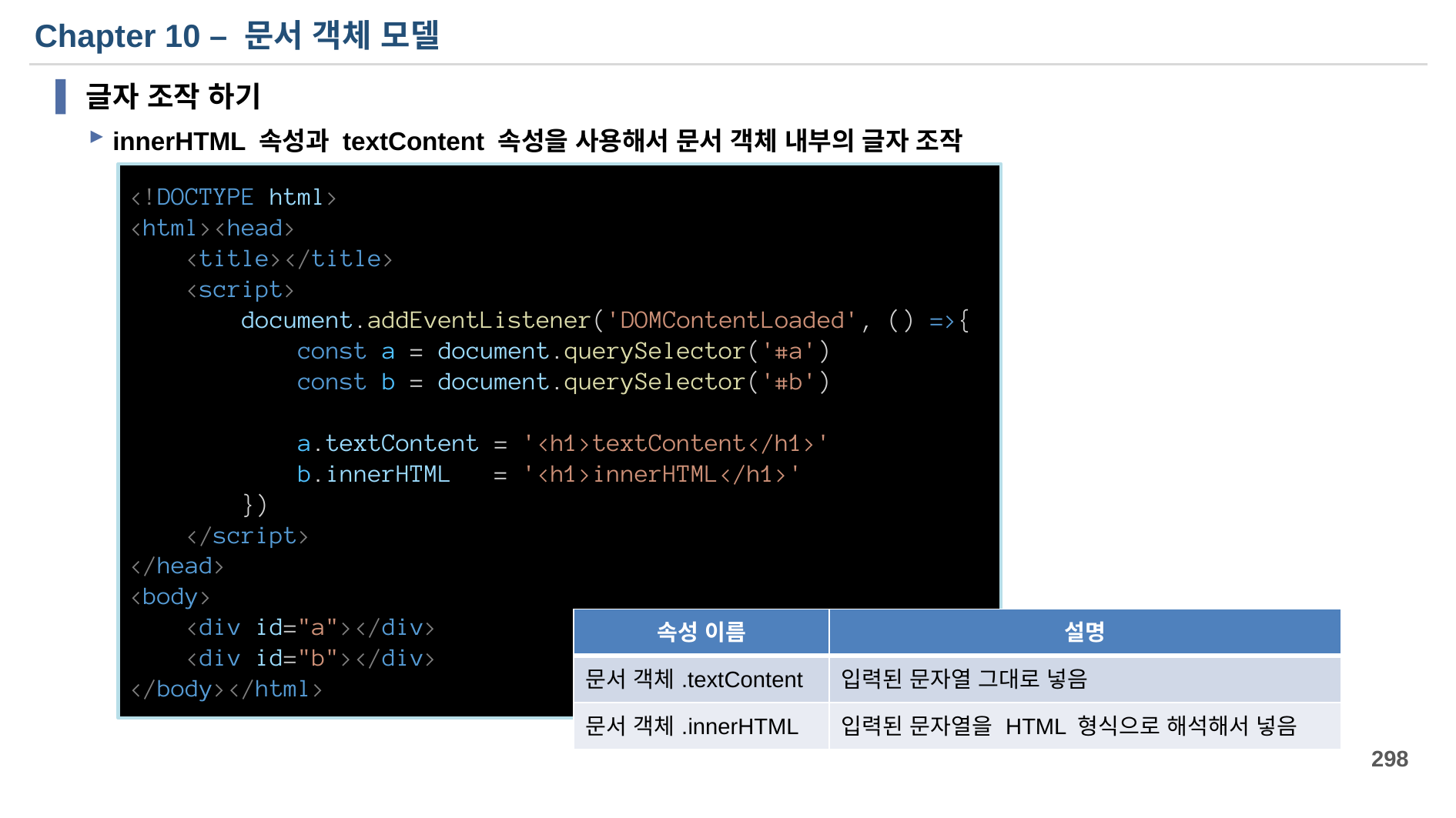

# Chapter 10 – 문서 객체 모델
글자 조작 하기
innerHTML 속성과 textContent 속성을 사용해서 문서 객체 내부의 글자 조작

<!DOCTYPE html>
<html><head>
    <title></title>
    <script>
        document.addEventListener('DOMContentLoaded', () =>{
            const a = document.querySelector('#a')
            const b = document.querySelector('#b')
            a.textContent = '<h1>textContent</h1>'
            b.innerHTML   = '<h1>innerHTML</h1>'
        })
    </script>
</head>
<body>
    <div id="a"></div>
    <div id="b"></div>
</body></html>
| 속성 이름 | 설명 |
| --- | --- |
| 문서 객체.textContent | 입력된 문자열 그대로 넣음 |
| 문서 객체.innerHTML | 입력된 문자열을 HTML 형식으로 해석해서 넣음 |
298